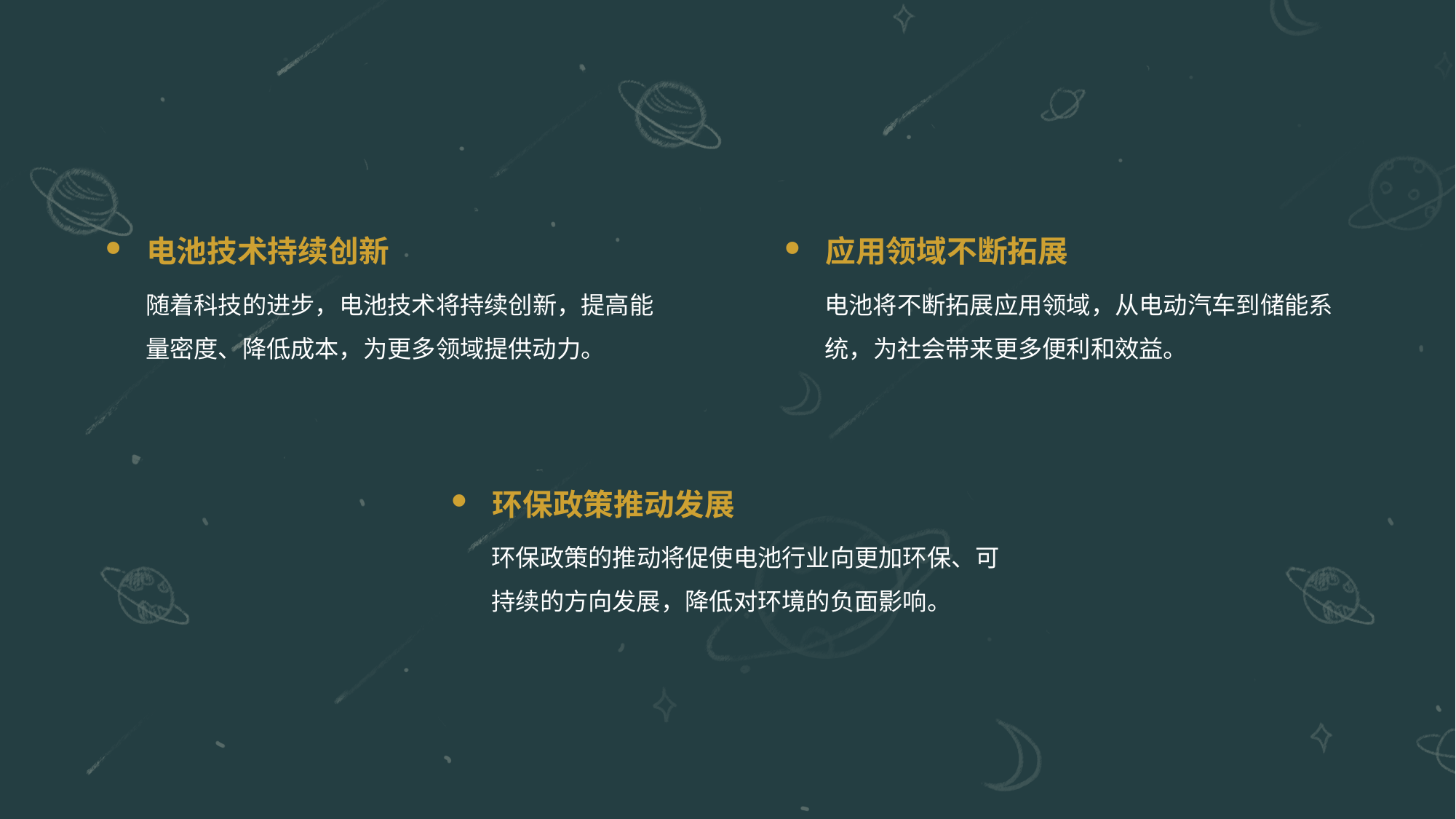

#
电池技术持续创新
应用领域不断拓展
随着科技的进步，电池技术将持续创新，提高能量密度、降低成本，为更多领域提供动力。
电池将不断拓展应用领域，从电动汽车到储能系统，为社会带来更多便利和效益。
环保政策推动发展
环保政策的推动将促使电池行业向更加环保、可持续的方向发展，降低对环境的负面影响。